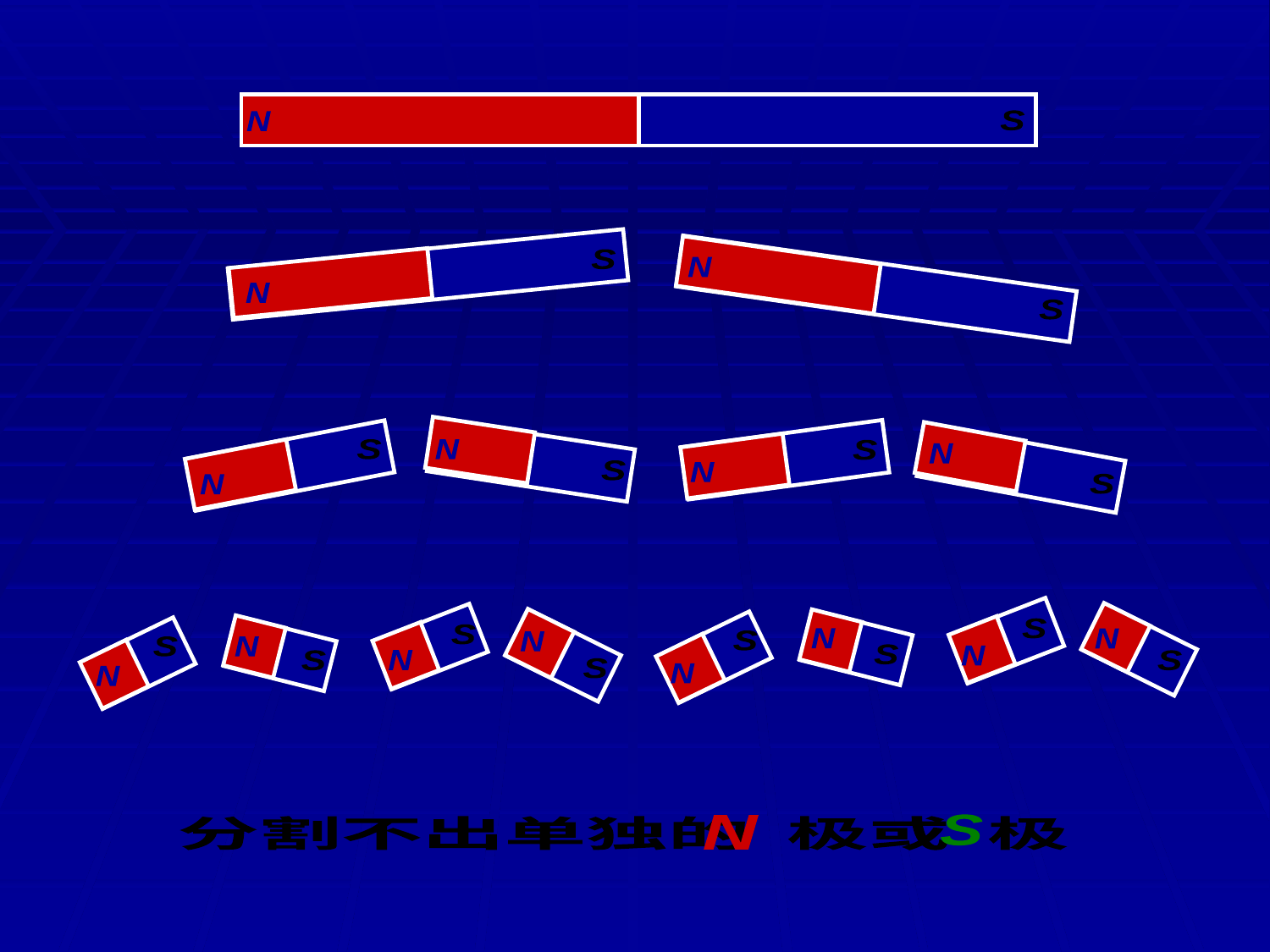

S
N
S

N
N
S

S
N
S
N
S
N
S
N

S
S
N
N
S
N
S
N
S
N
N
S
S
S
N
N
S
N
分割不出单独的  极或  极